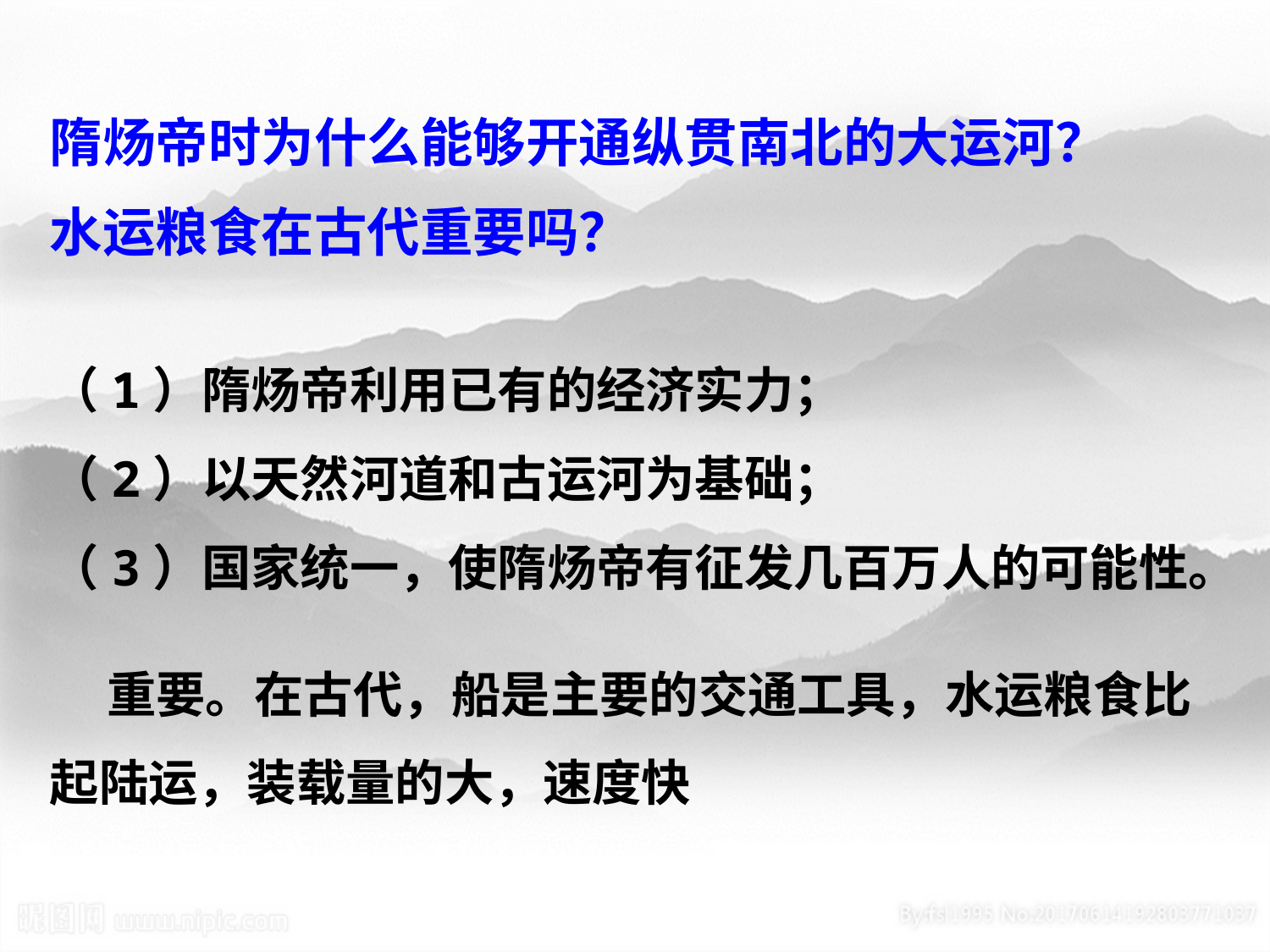

隋炀帝时为什么能够开通纵贯南北的大运河？
水运粮食在古代重要吗？
（1）隋炀帝利用已有的经济实力；
（2）以天然河道和古运河为基础；
（3）国家统一，使隋炀帝有征发几百万人的可能性。
    重要。在古代，船是主要的交通工具，水运粮食比起陆运，装载量的大，速度快